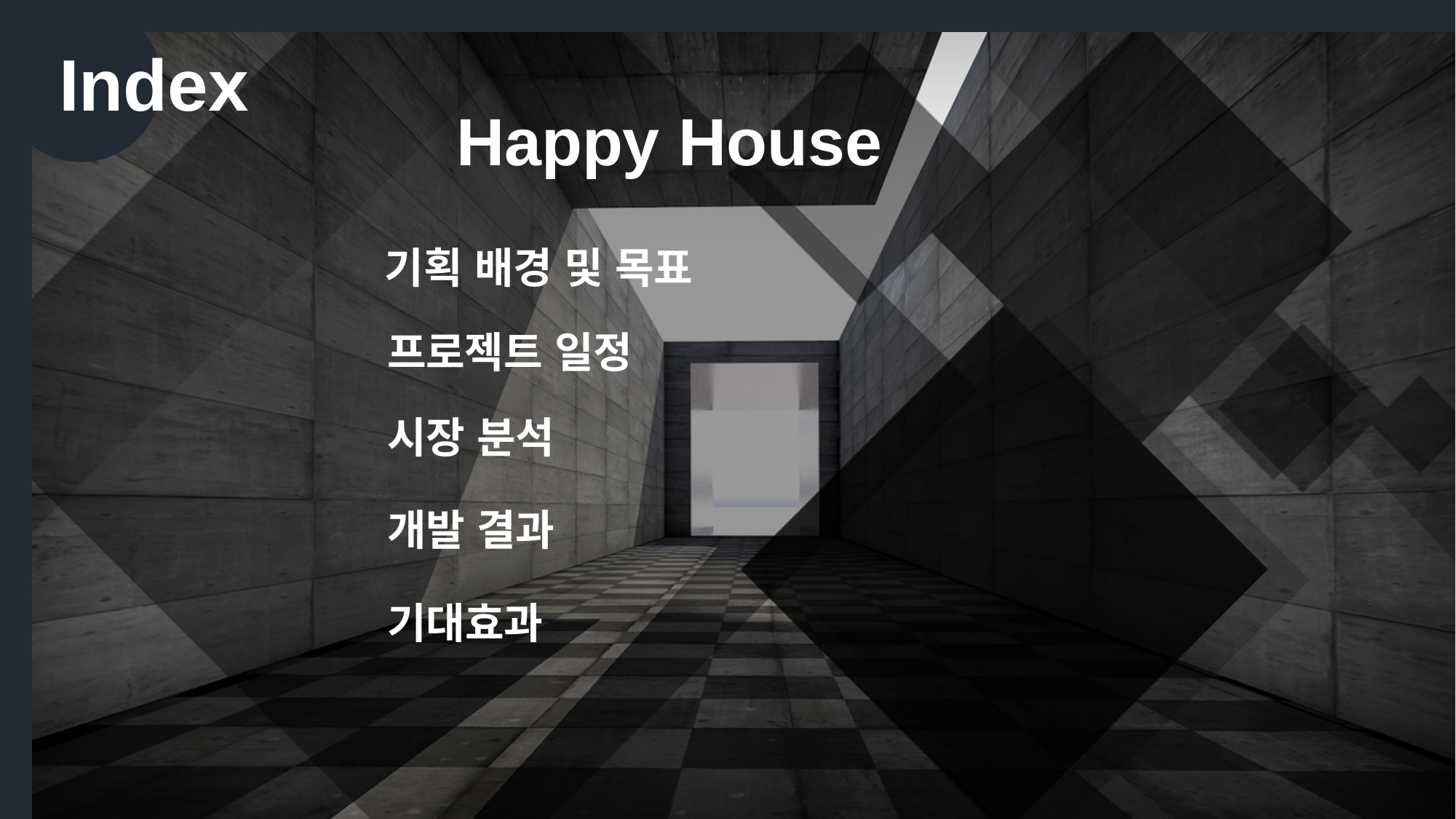

Index
Happy House
기획 배경 및 목표
프로젝트 일정
시장 분석
개발 결과
기대효과